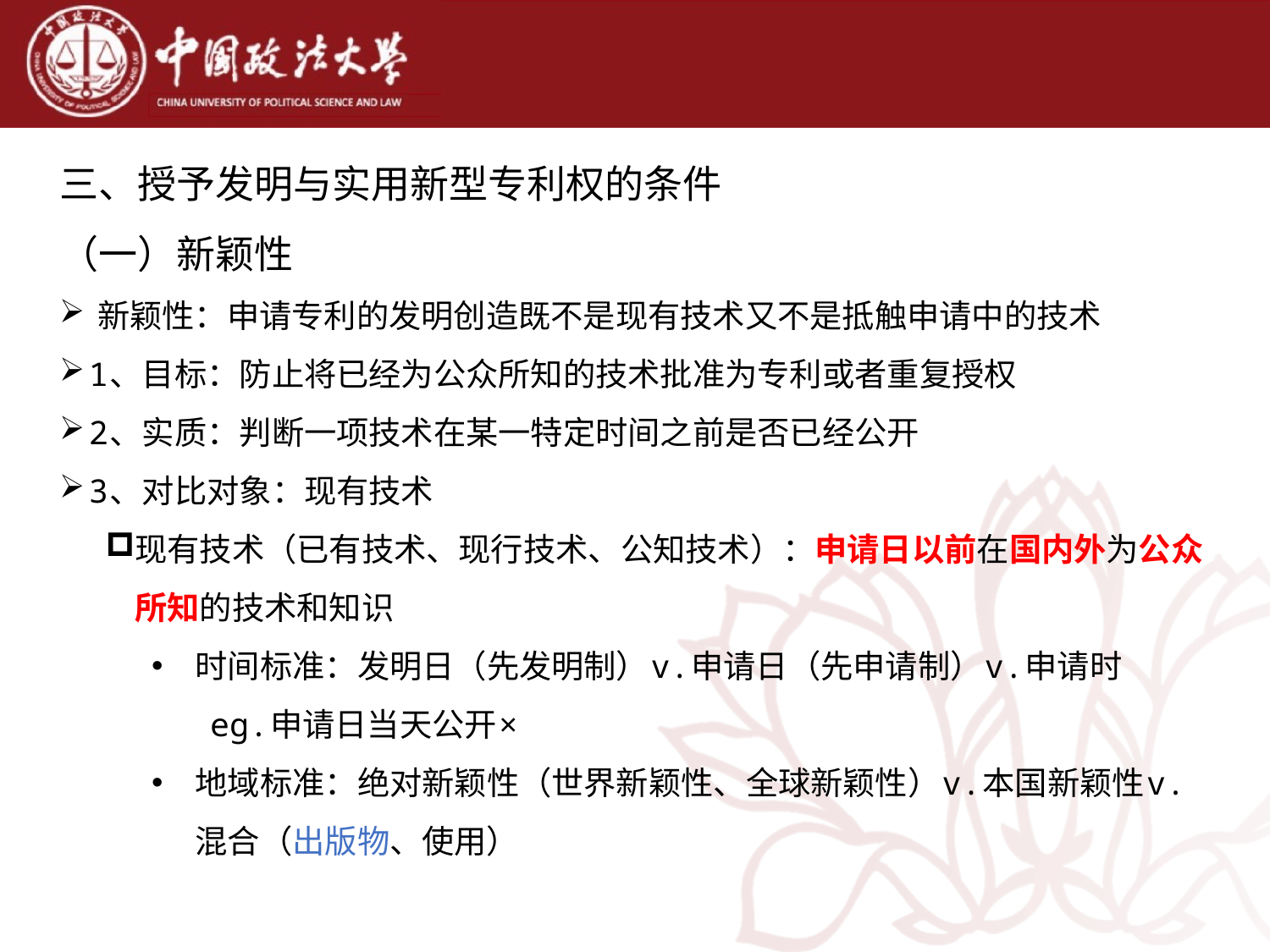

三、授予发明与实用新型专利权的条件
（一）新颖性
 新颖性：申请专利的发明创造既不是现有技术又不是抵触申请中的技术
1、目标：防止将已经为公众所知的技术批准为专利或者重复授权
2、实质：判断一项技术在某一特定时间之前是否已经公开
3、对比对象：现有技术
现有技术（已有技术、现行技术、公知技术）：申请日以前在国内外为公众所知的技术和知识
时间标准：发明日（先发明制）v.申请日（先申请制）v.申请时
   eg.申请日当天公开×
地域标准：绝对新颖性（世界新颖性、全球新颖性）v.本国新颖性v.混合（出版物、使用）